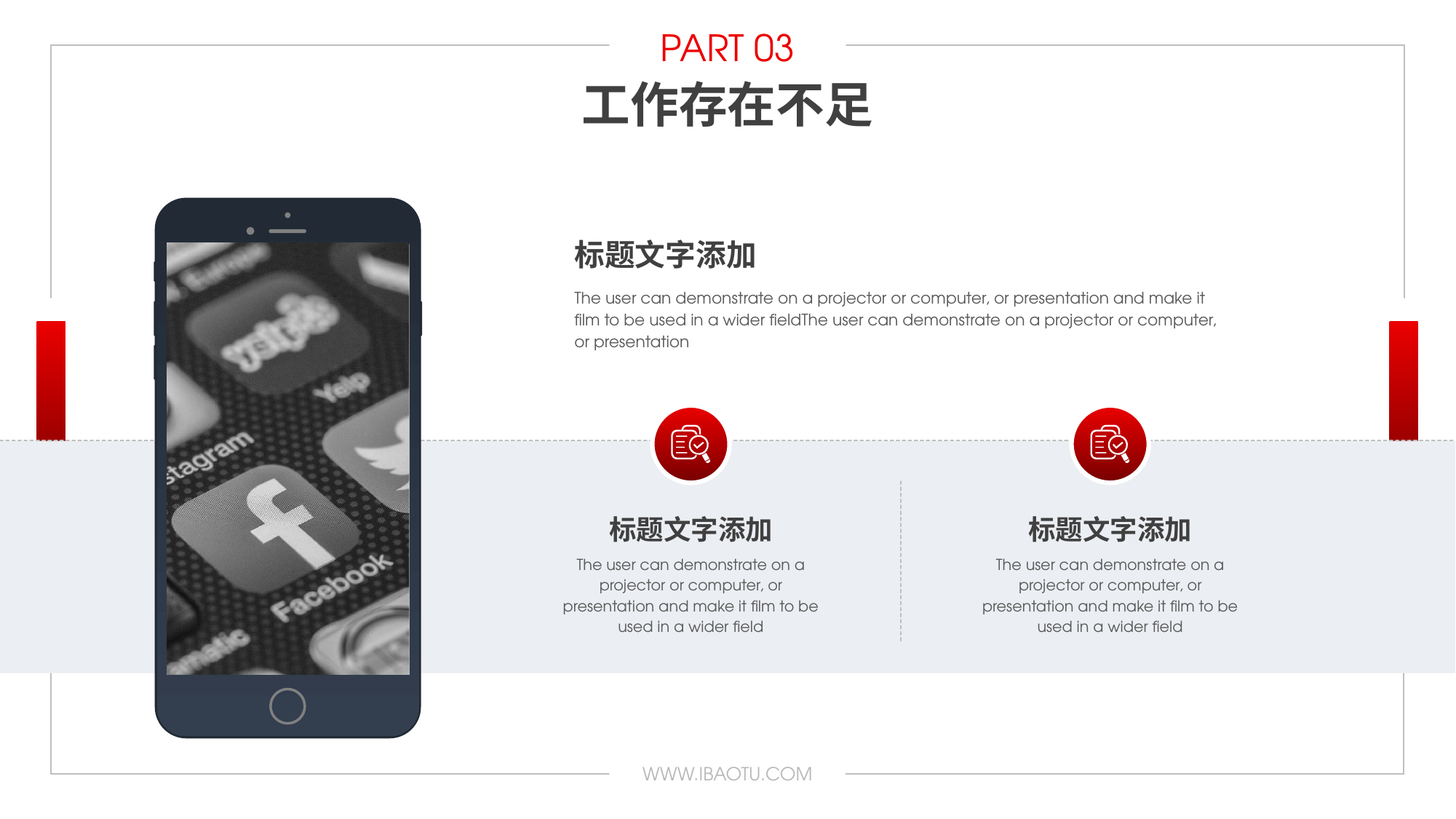

PART 03
工作存在不足

标题文字添加
The user can demonstrate on a projector or computer, or presentation and make it film to be used in a wider fieldThe user can demonstrate on a projector or computer, or presentation

标题文字添加
The user can demonstrate on a projector or computer, or presentation and make it film to be used in a wider field
标题文字添加
The user can demonstrate on a projector or computer, or presentation and make it film to be used in a wider field